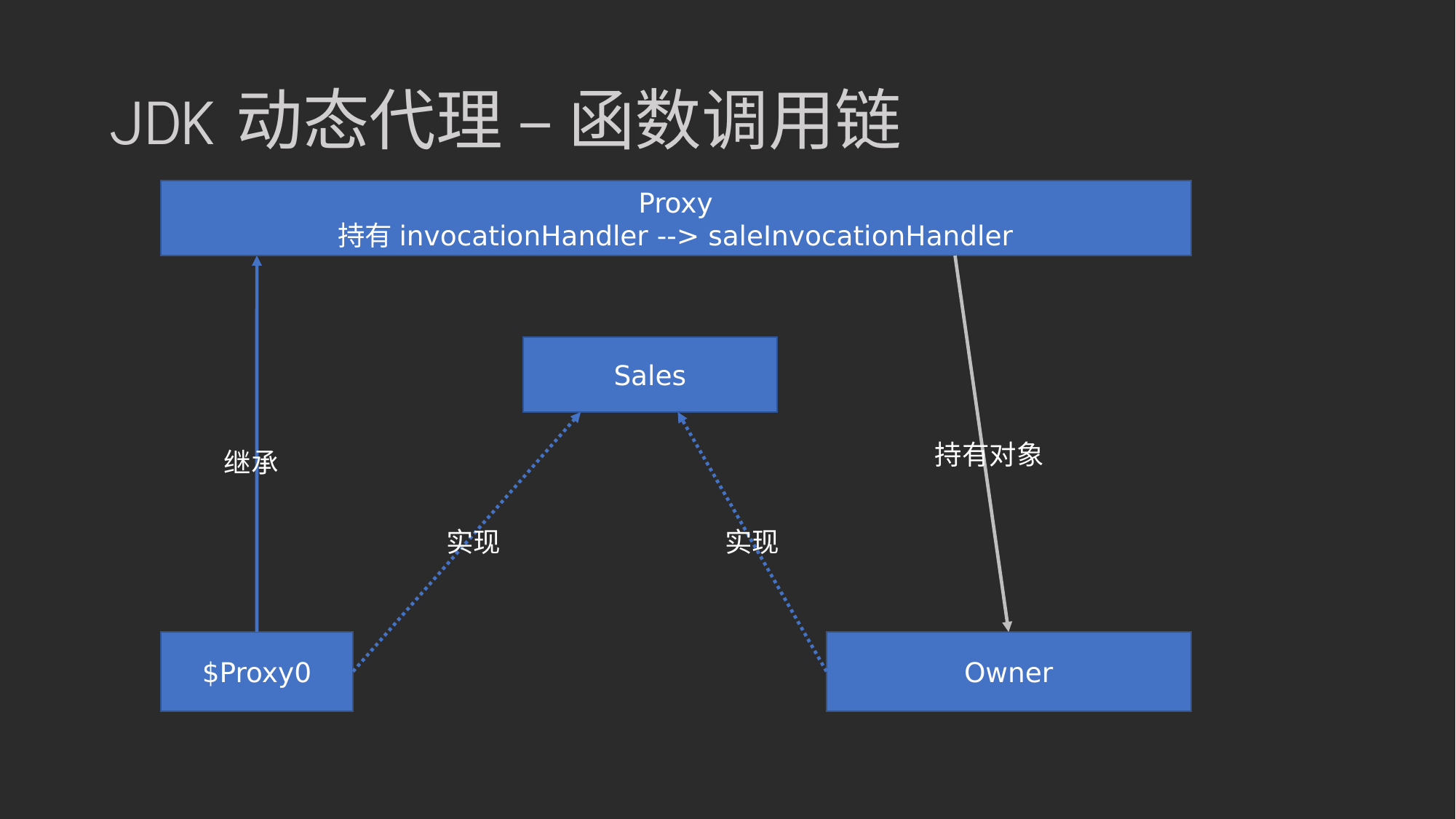

# JDK动态代理 – 函数调用链
Proxy
持有invocationHandler --> saleInvocationHandler
Sales
持有对象
继承
实现
实现
Owner
$Proxy0